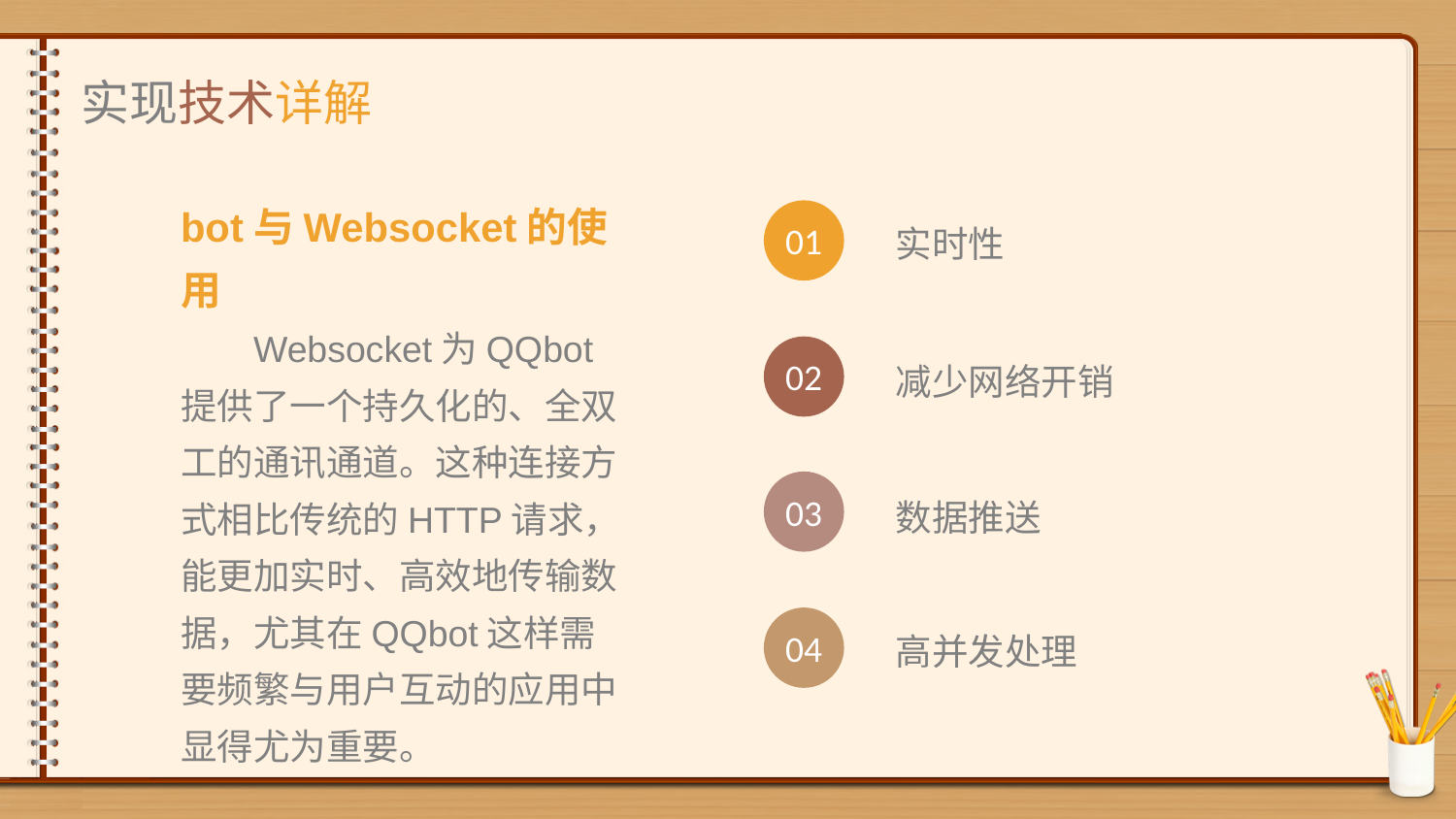

实现技术详解
bot与Websocket的使用
Websocket为QQbot提供了一个持久化的、全双工的通讯通道。这种连接方式相比传统的HTTP请求，能更加实时、高效地传输数据，尤其在QQbot这样需要频繁与用户互动的应用中显得尤为重要。
01
实时性
02
减少网络开销
03
数据推送
04
高并发处理